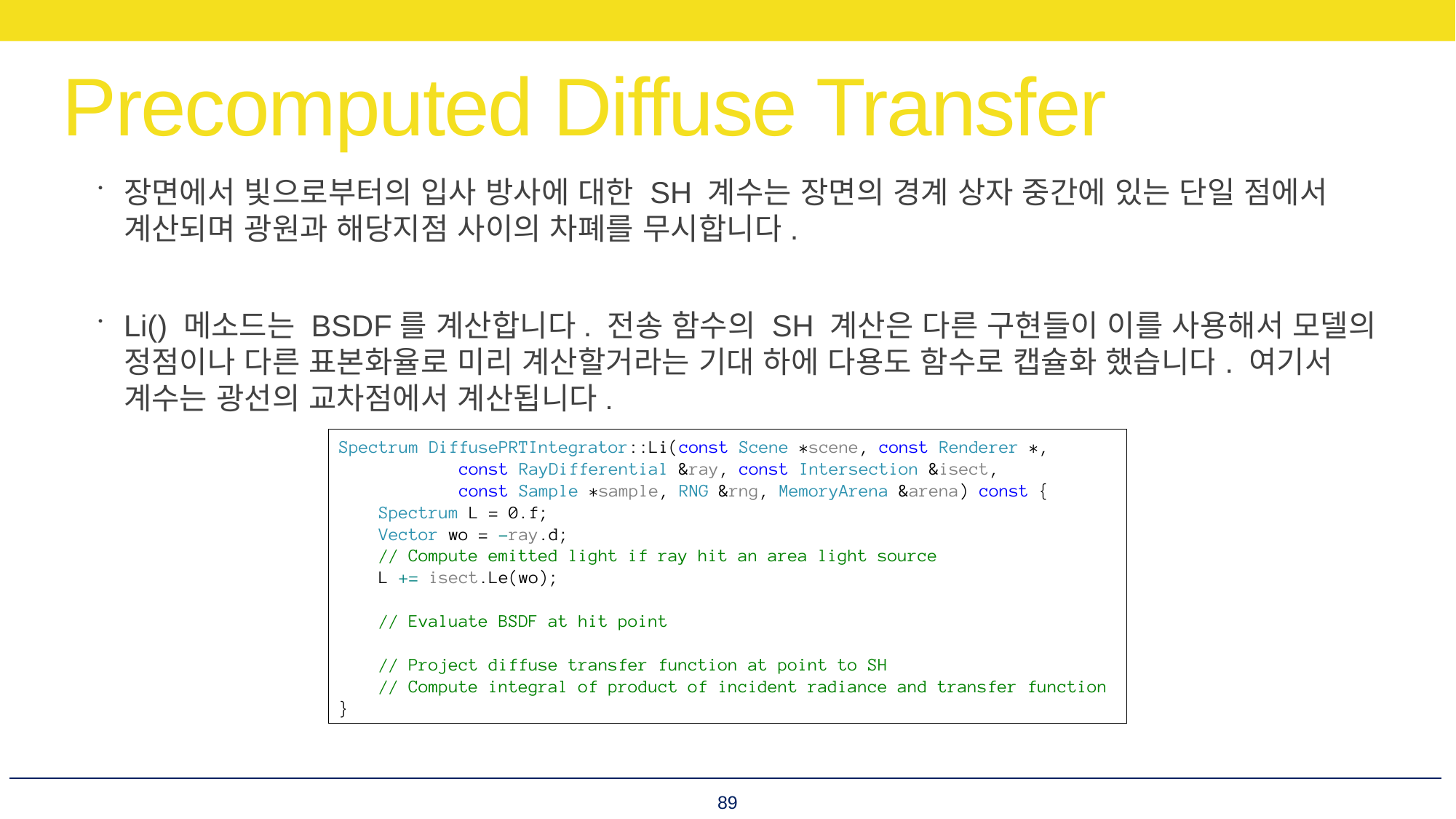

# Precomputed Diffuse Transfer
장면에서 빛으로부터의 입사 방사에 대한 SH 계수는 장면의 경계 상자 중간에 있는 단일 점에서 계산되며 광원과 해당지점 사이의 차폐를 무시합니다.

Li() 메소드는 BSDF를 계산합니다. 전송 함수의 SH 계산은 다른 구현들이 이를 사용해서 모델의 정점이나 다른 표본화율로 미리 계산할거라는 기대 하에 다용도 함수로 캡슐화 했습니다. 여기서 계수는 광선의 교차점에서 계산됩니다.

Spectrum DiffusePRTIntegrator::Li(const Scene *scene, const Renderer *,
            const RayDifferential &ray, const Intersection &isect,
            const Sample *sample, RNG &rng, MemoryArena &arena) const {
    Spectrum L = 0.f;
    Vector wo = -ray.d;
    // Compute emitted light if ray hit an area light source
    L += isect.Le(wo);

    // Evaluate BSDF at hit point

    // Project diffuse transfer function at point to SH
    // Compute integral of product of incident radiance and transfer function
}
89